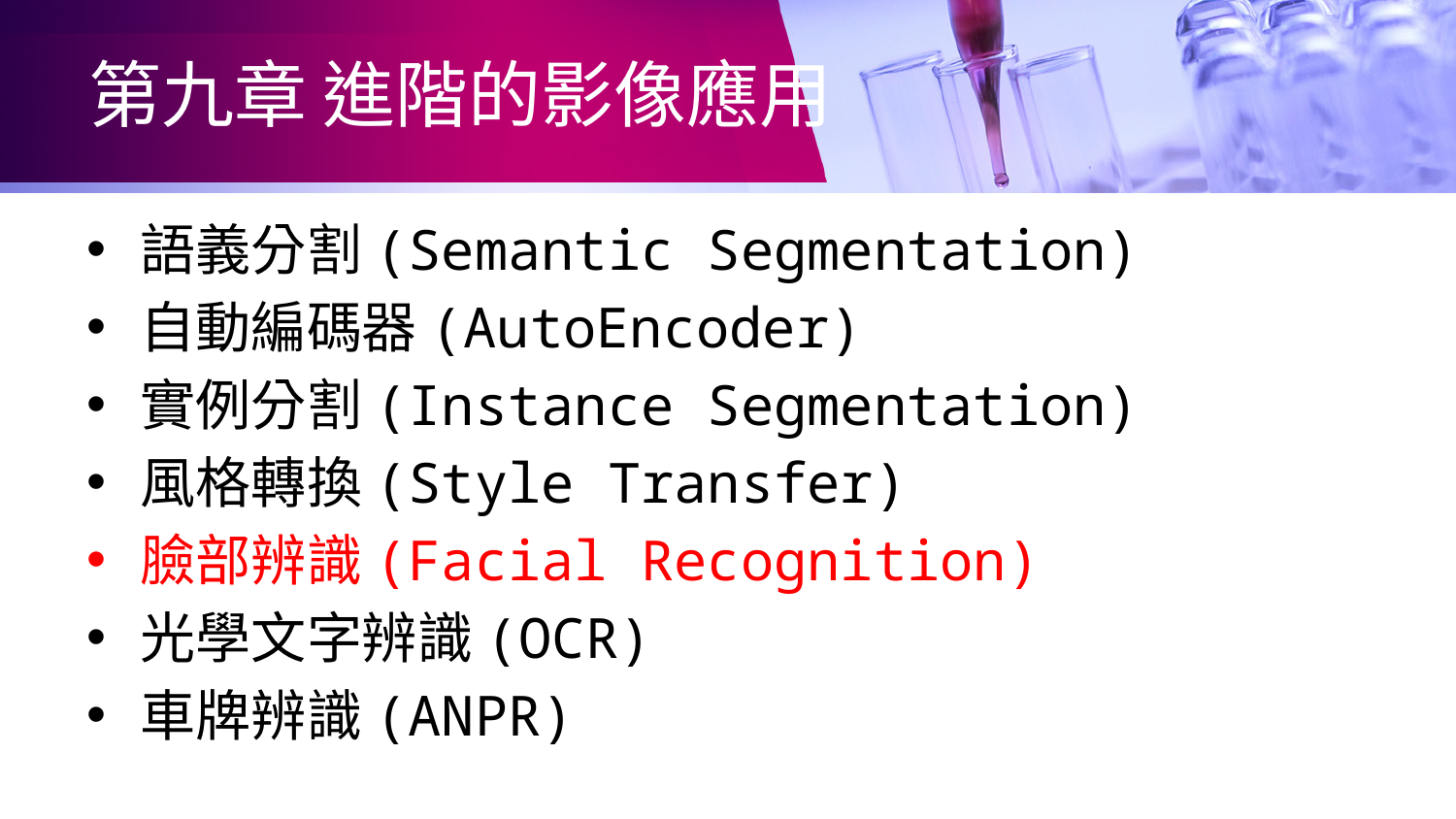

# 第九章 進階的影像應用
語義分割(Semantic Segmentation)
自動編碼器(AutoEncoder)
實例分割(Instance Segmentation)
風格轉換(Style Transfer)
臉部辨識(Facial Recognition)
光學文字辨識(OCR)
車牌辨識(ANPR)